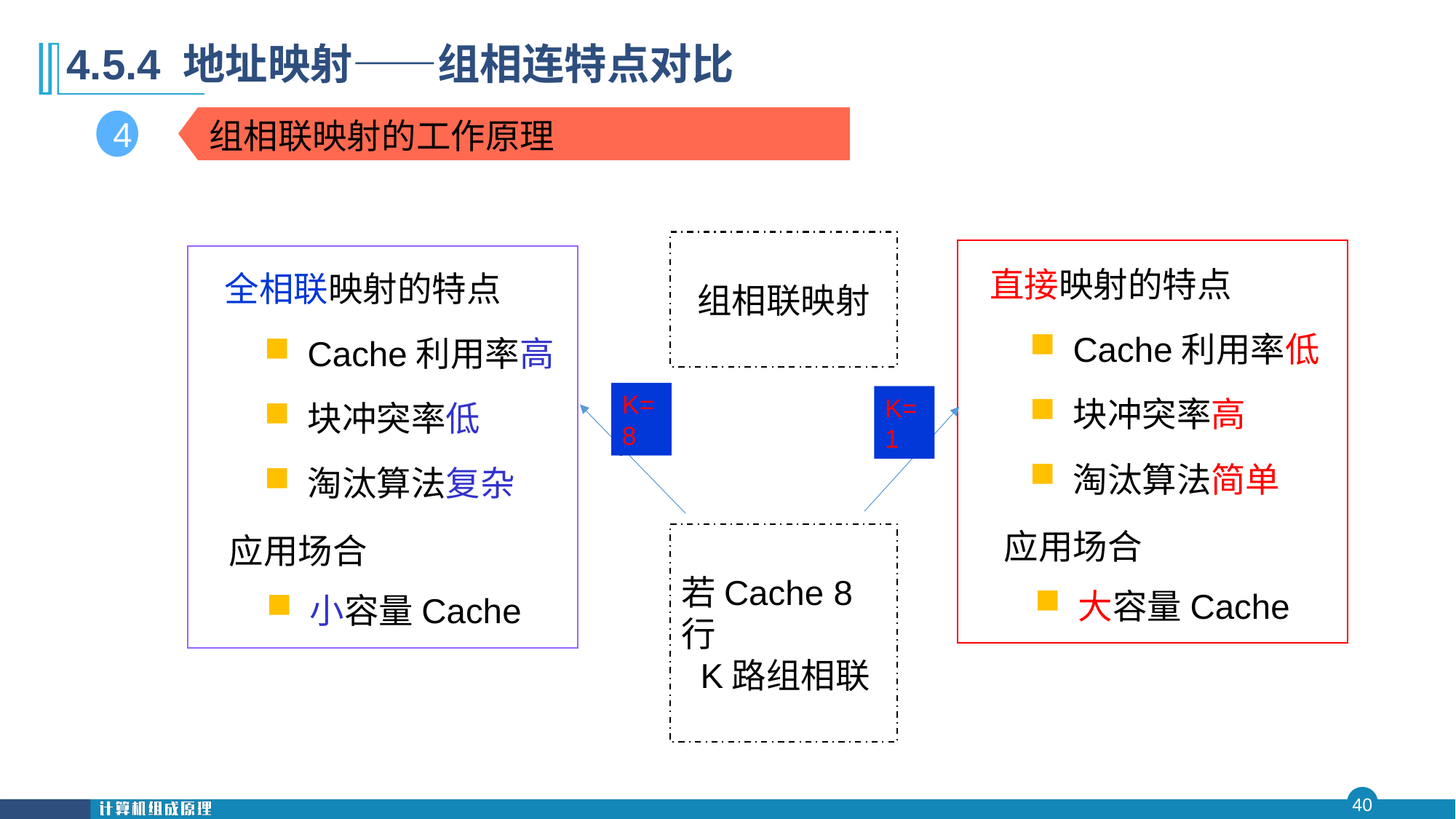

第四 章
4.5.4 地址映射——组相连特点对比
#

组相联映射的工作原理
4

 组相联映射

直接映射的特点

Cache利用率低
块冲突率高
淘汰算法简单
应用场合
大容量Cache
全相联映射的特点

Cache利用率高
块冲突率低
淘汰算法复杂
小容量Cache
K=8
K=1
K=?
K=?
应用场合

若Cache 8行
  K路组相联